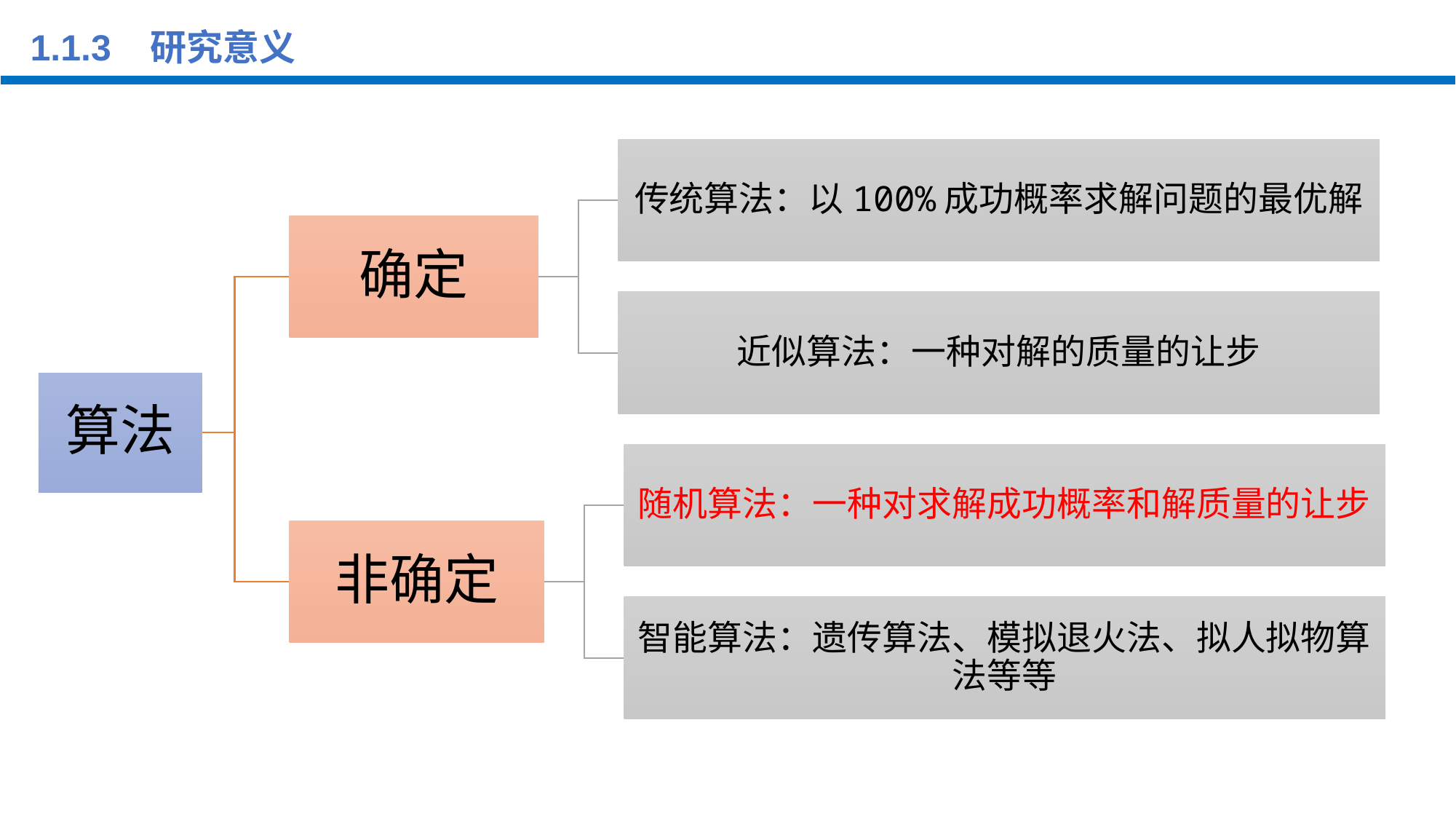

1.1.3   研究意义

算法
确定
传统算法：以100%成功概率求解问题的最优解
近似算法：一种对解的质量的让步
非确定
随机算法：一种对求解成功概率和解质量的让步
智能算法：遗传算法、模拟退火法、拟人拟物算法等等